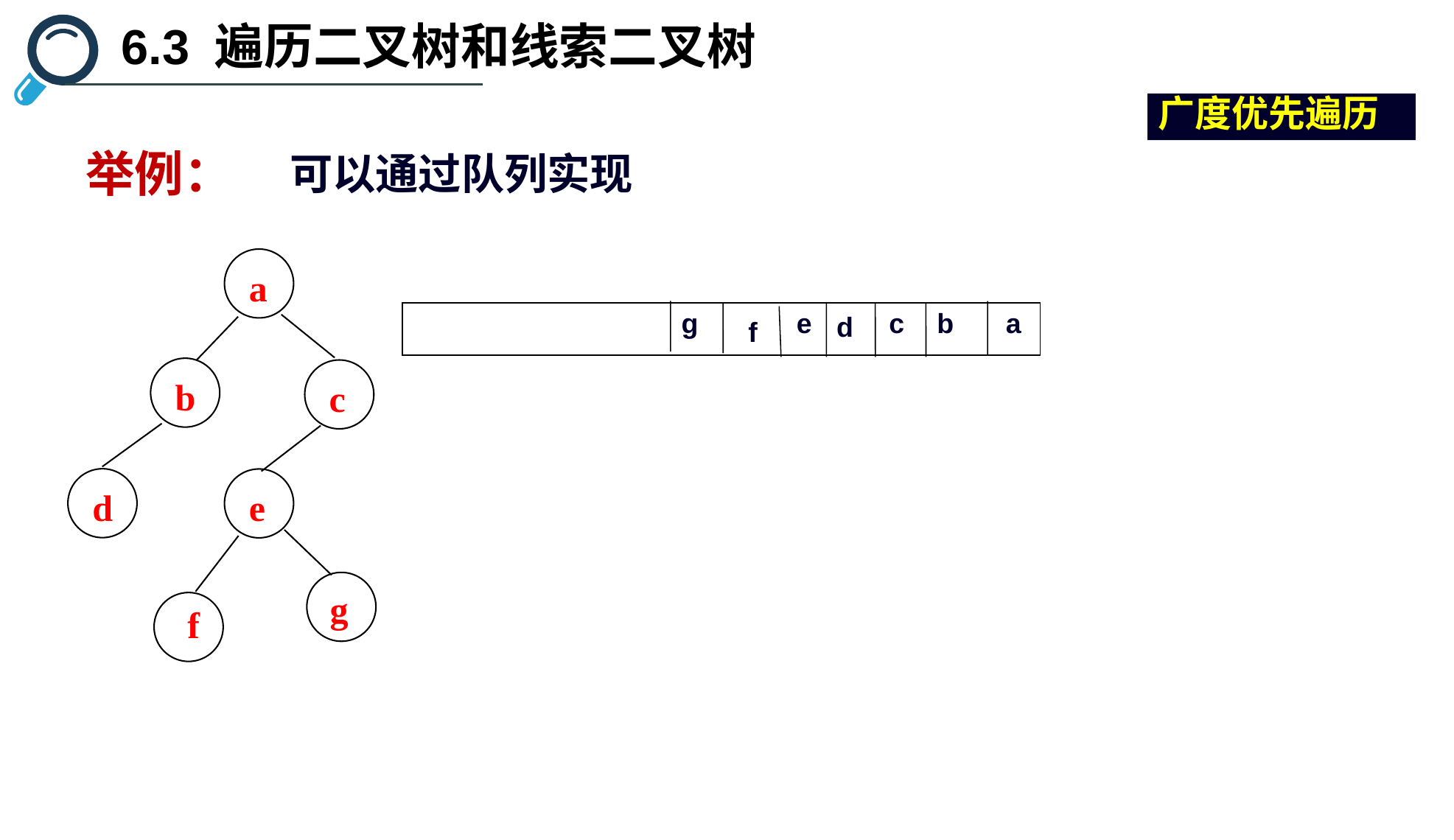

6.3 遍历二叉树和线索二叉树
广度优先遍历
举例：
可以通过队列实现

a

b

c

d

e

g

f

g
e
c
b
a
d
f